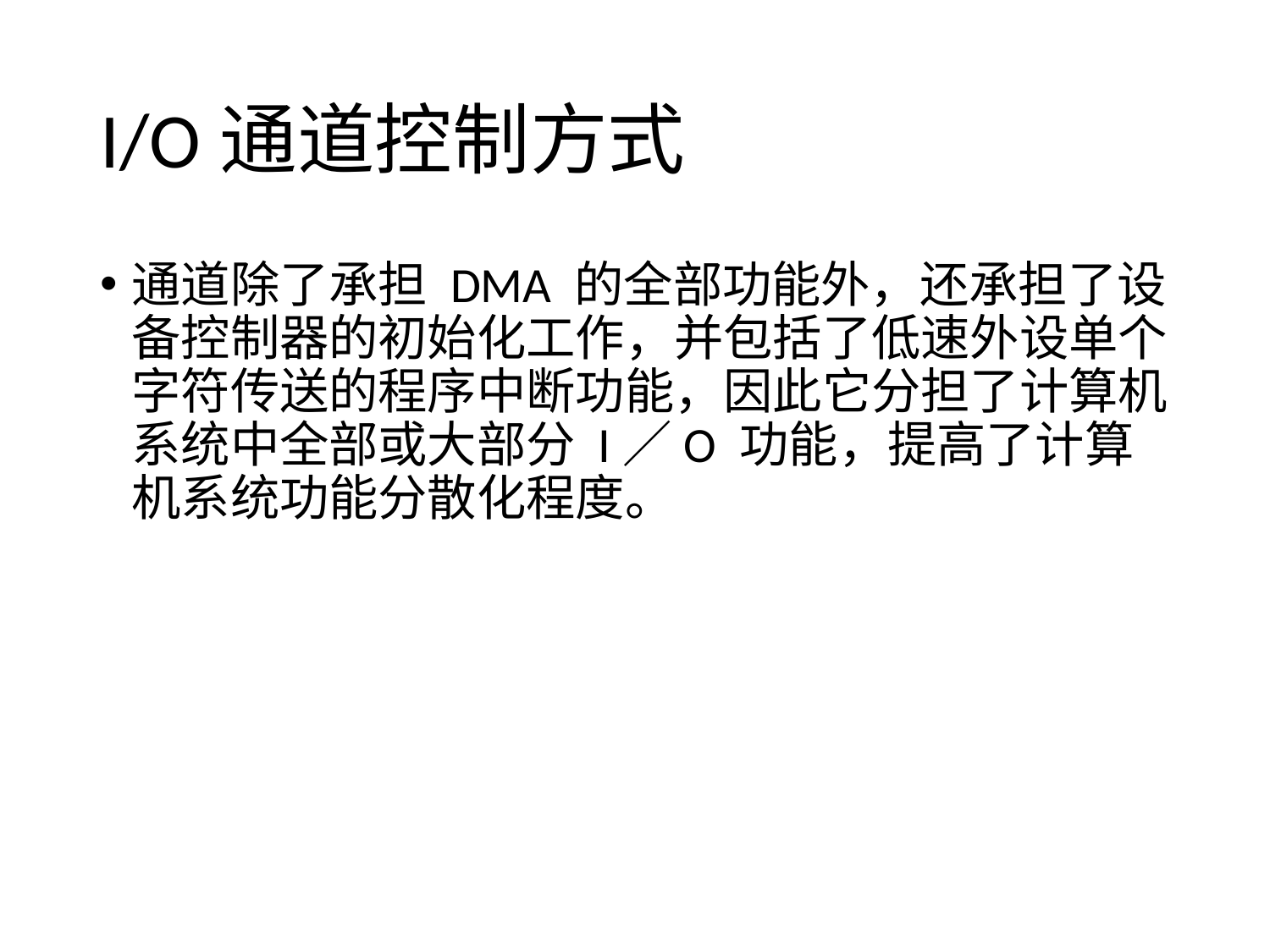

# I/O通道控制方式
通道除了承担 DMA 的全部功能外，还承担了设备控制器的初始化工作，并包括了低速外设单个字符传送的程序中断功能，因此它分担了计算机系统中全部或大部分 I／O 功能，提高了计算机系统功能分散化程度。